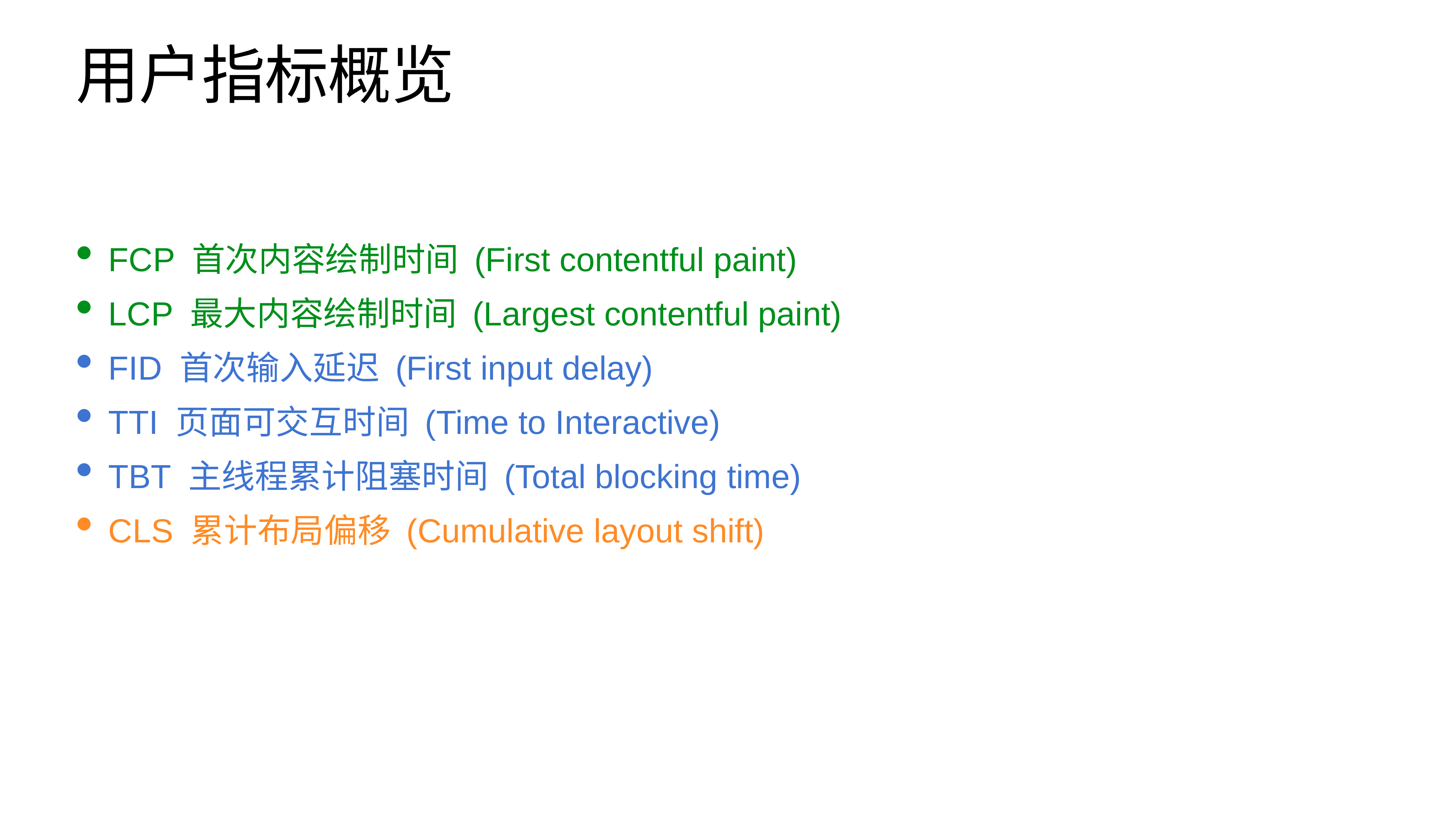

# 用户指标概览
FCP 首次内容绘制时间 (First contentful paint)
LCP 最大内容绘制时间 (Largest contentful paint)
FID 首次输入延迟 (First input delay)
TTI 页面可交互时间 (Time to Interactive)
TBT 主线程累计阻塞时间 (Total blocking time)
CLS 累计布局偏移 (Cumulative layout shift)